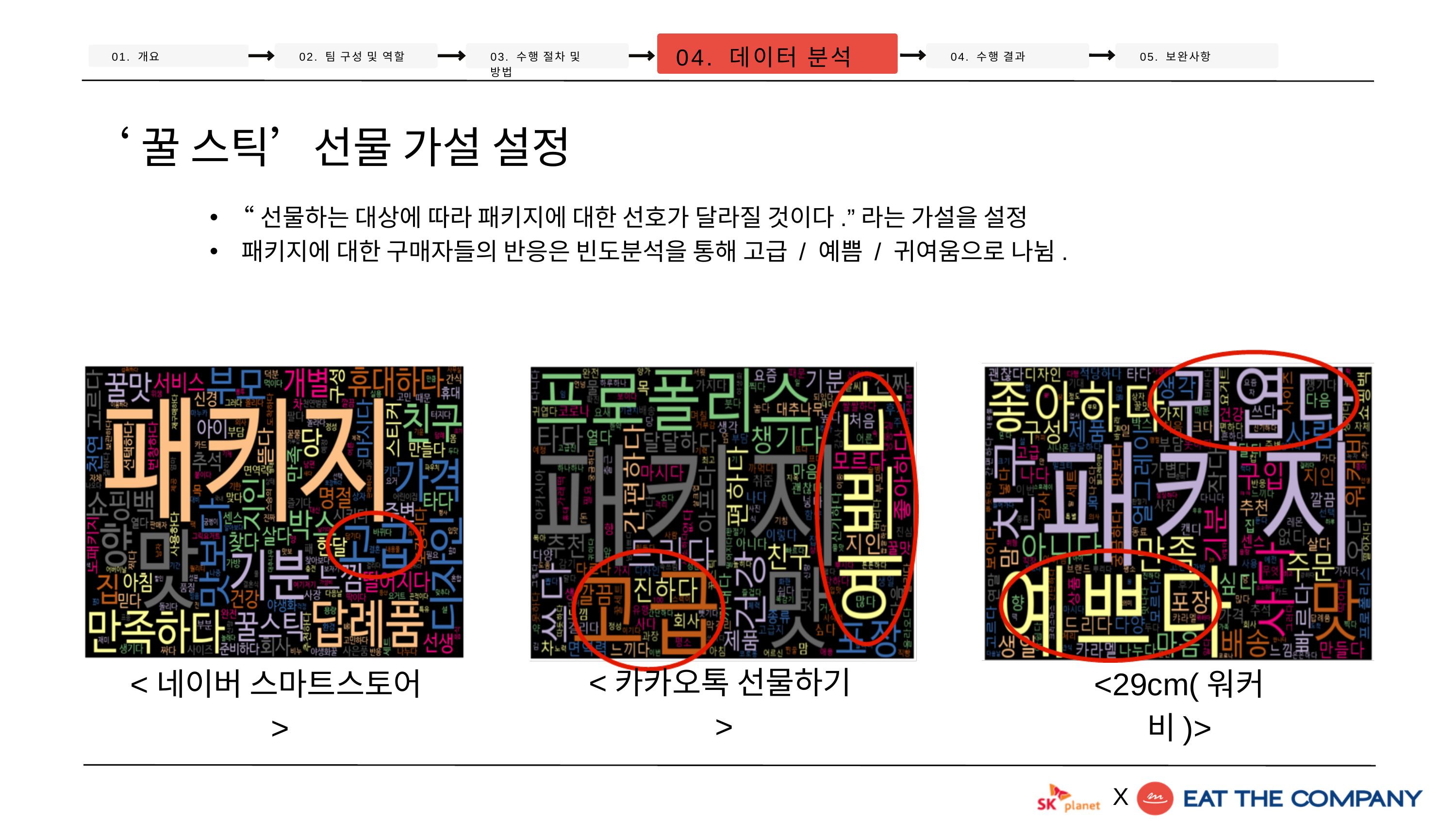

04. 데이터 분석

01. 개요

02. 팀 구성 및 역할

03. 수행 절차 및 방법

04. 수행 결과

05. 보완사항

“선물하는 대상에 따라 패키지에 대한 선호가 달라질 것이다.”라는 가설을 설정
 패키지에 대한 구매자들의 반응은 빈도분석을 통해 고급 / 예쁨 / 귀여움으로 나뉨.

‘꿀 스틱’선물 가설 설정

<카카오톡 선물하기>
<네이버 스마트스토어>
<29cm(워커비)>

X